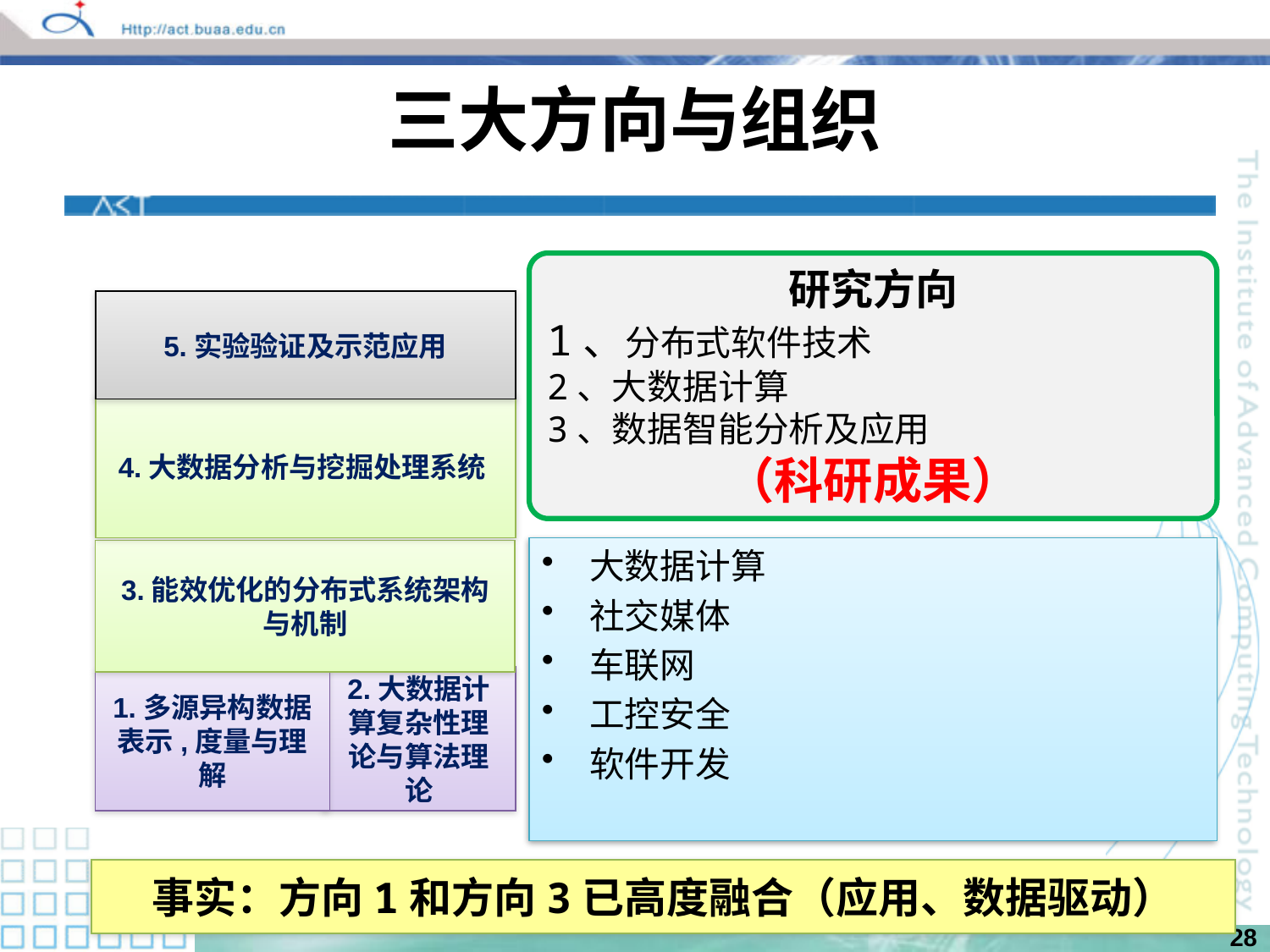

# 三大方向与组织
研究方向
1、分布式软件技术
2、大数据计算
3、数据智能分析及应用
（科研成果）
5.实验验证及示范应用
4.大数据分析与挖掘处理系统
3.能效优化的分布式系统架构与机制
1.多源异构数据
表示,度量与理解
2.大数据计算复杂性理论与算法理论
大数据计算
社交媒体
车联网
工控安全
软件开发
事实：方向1和方向3已高度融合（应用、数据驱动）
28